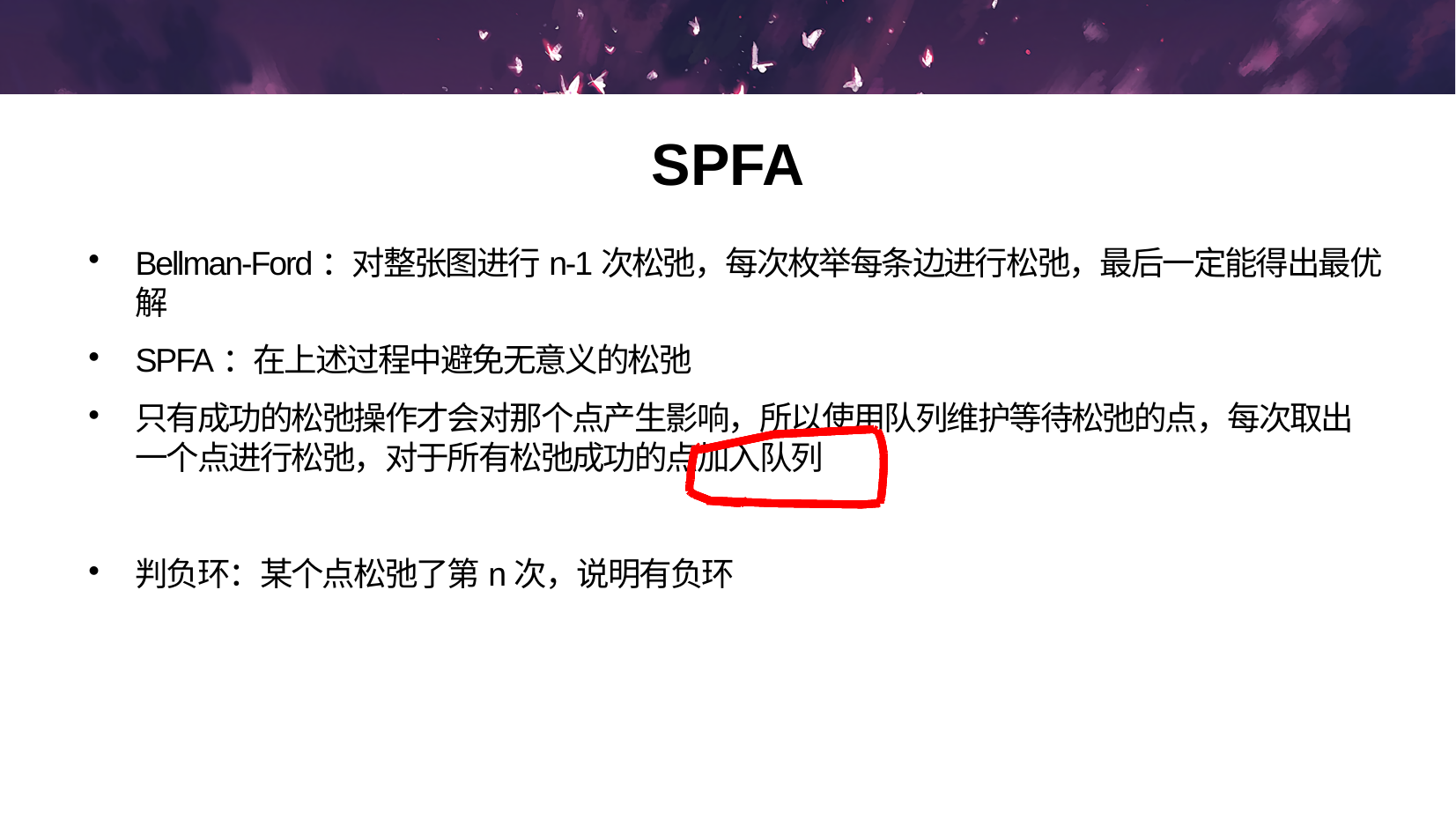

SPFA
Bellman-Ford：对整张图进行n-1次松弛，每次枚举每条边进行松弛，最后一定能得出最优解
SPFA：在上述过程中避免无意义的松弛
只有成功的松弛操作才会对那个点产生影响，所以使用队列维护等待松弛的点，每次取出一个点进行松弛，对于所有松弛成功的点加入队列

判负环：某个点松弛了第n次，说明有负环